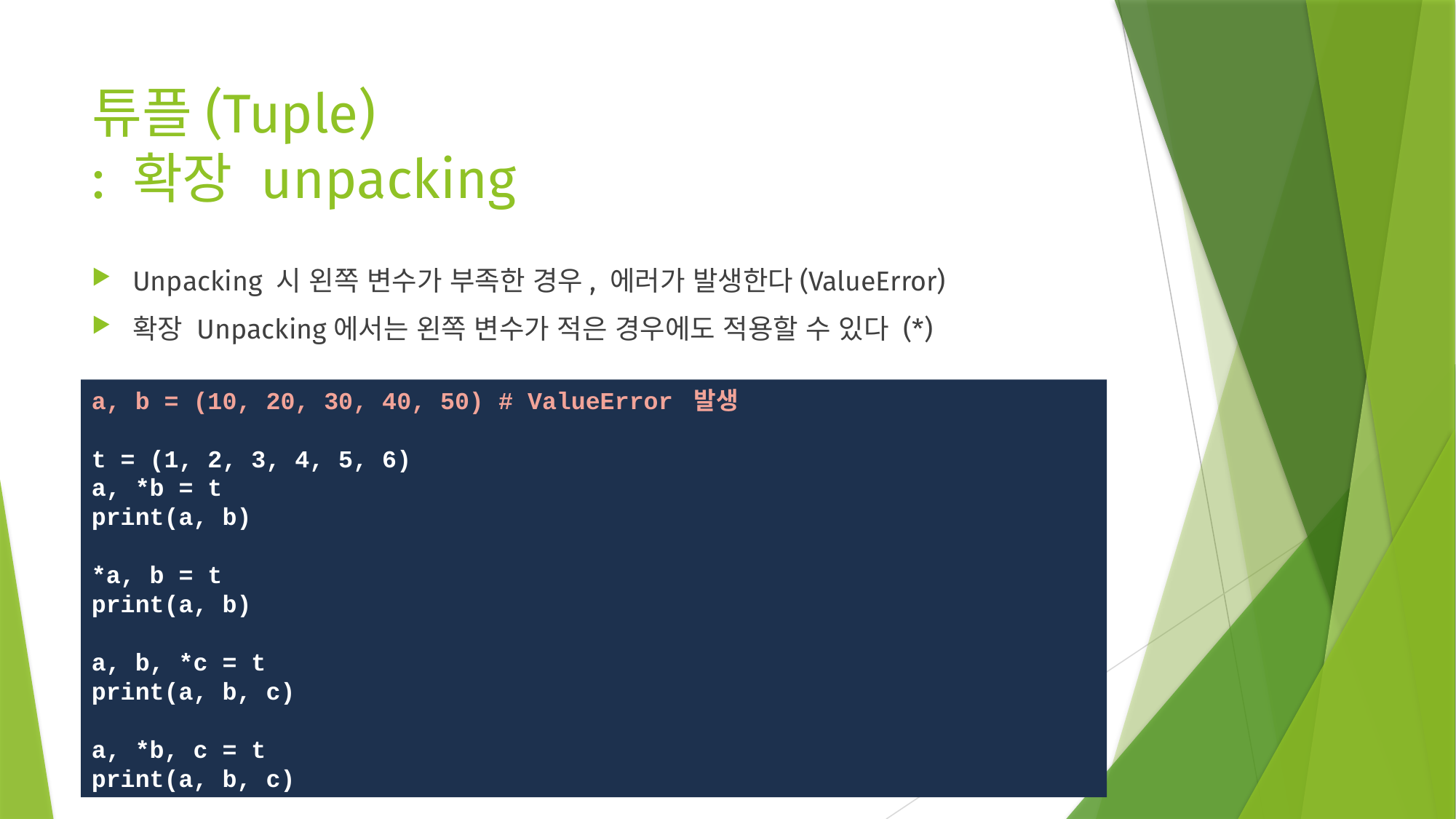

# 튜플(Tuple) : 확장 unpacking
Unpacking 시 왼쪽 변수가 부족한 경우, 에러가 발생한다(ValueError)
확장 Unpacking에서는 왼쪽 변수가 적은 경우에도 적용할 수 있다 (*)

a, b = (10, 20, 30, 40, 50) # ValueError 발생

t = (1, 2, 3, 4, 5, 6)
a, *b = t
print(a, b)
*a, b = t
print(a, b)
a, b, *c = t
print(a, b, c)
a, *b, c = t
print(a, b, c)